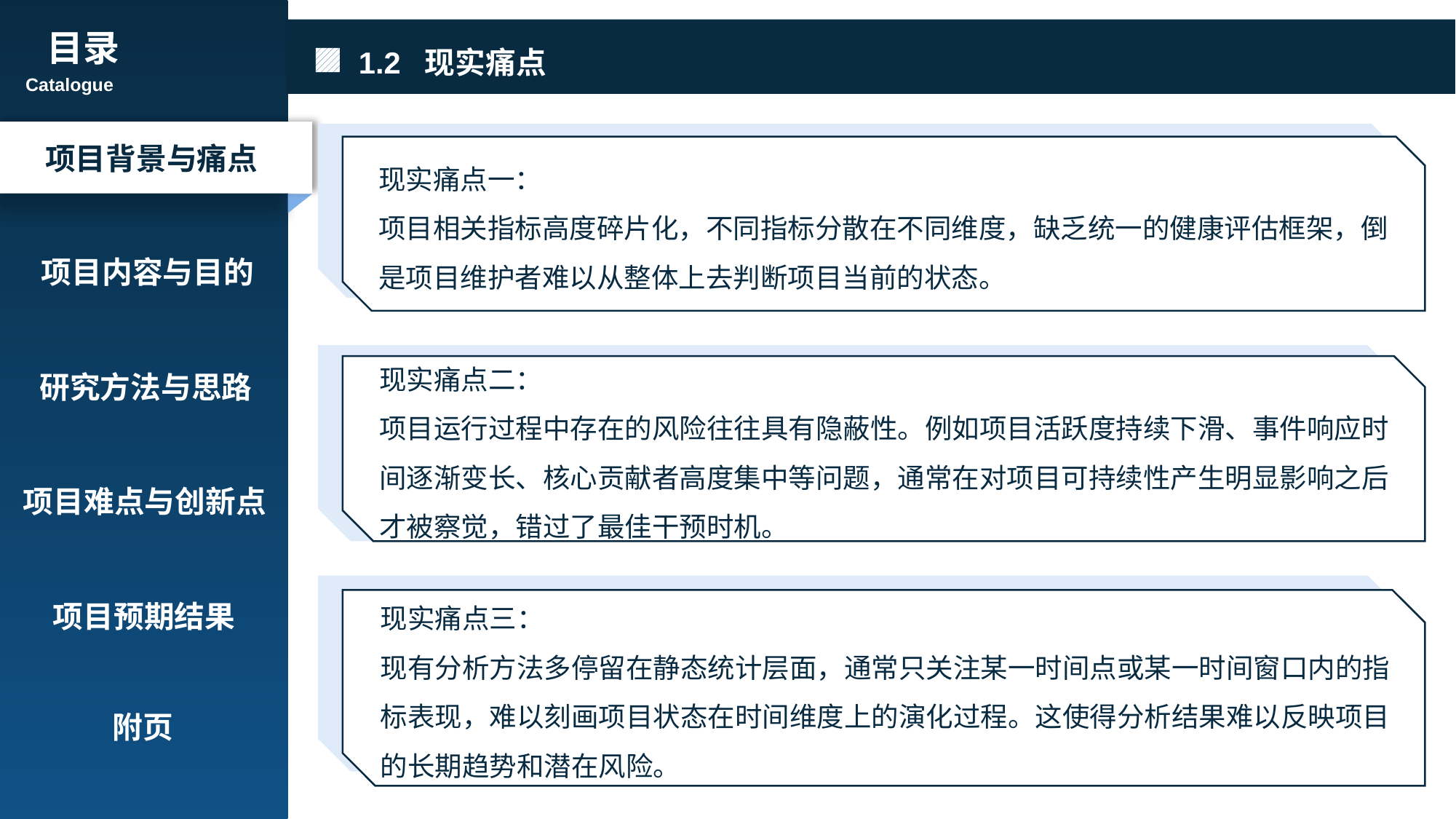

1.2  现实痛点
目录

Catalogue

项目背景与痛点
项目内容与目的
研究方法与思路
项目难点与创新点
项目预期结果
附页

现实痛点一：
项目相关指标高度碎片化，不同指标分散在不同维度，缺乏统一的健康评估框架，倒是项目维护者难以从整体上去判断项目当前的状态。

现实痛点二：
项目运行过程中存在的风险往往具有隐蔽性。例如项目活跃度持续下滑、事件响应时间逐渐变长、核心贡献者高度集中等问题，通常在对项目可持续性产生明显影响之后才被察觉，错过了最佳干预时机。

现实痛点三：
现有分析方法多停留在静态统计层面，通常只关注某一时间点或某一时间窗口内的指标表现，难以刻画项目状态在时间维度上的演化过程。这使得分析结果难以反映项目的长期趋势和潜在风险。